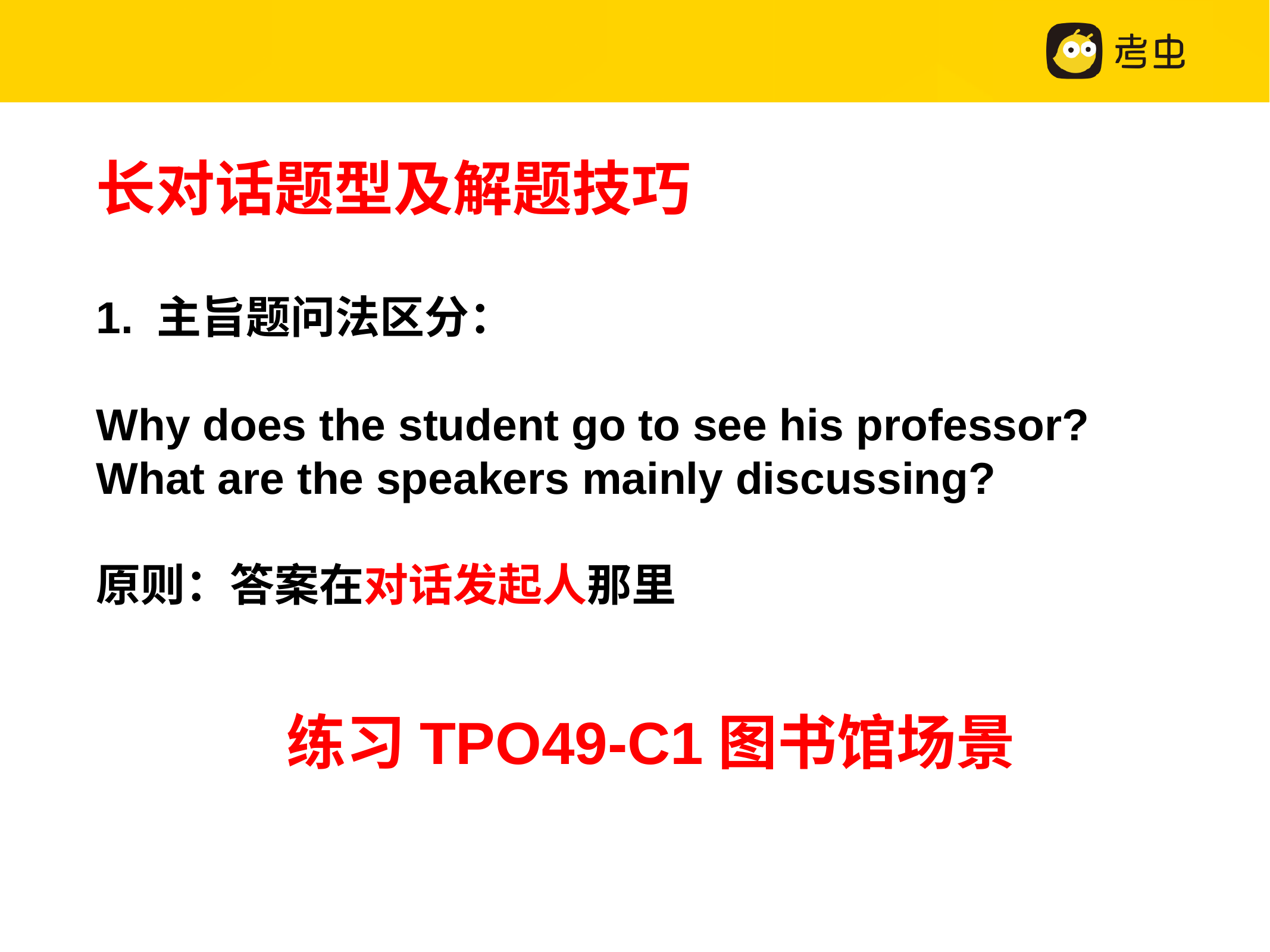

# 长对话题型及解题技巧
1. 主旨题问法区分：

Why does the student go to see his professor?
What are the speakers mainly discussing?

原则：答案在对话发起人那里
练习TPO49-C1图书馆场景